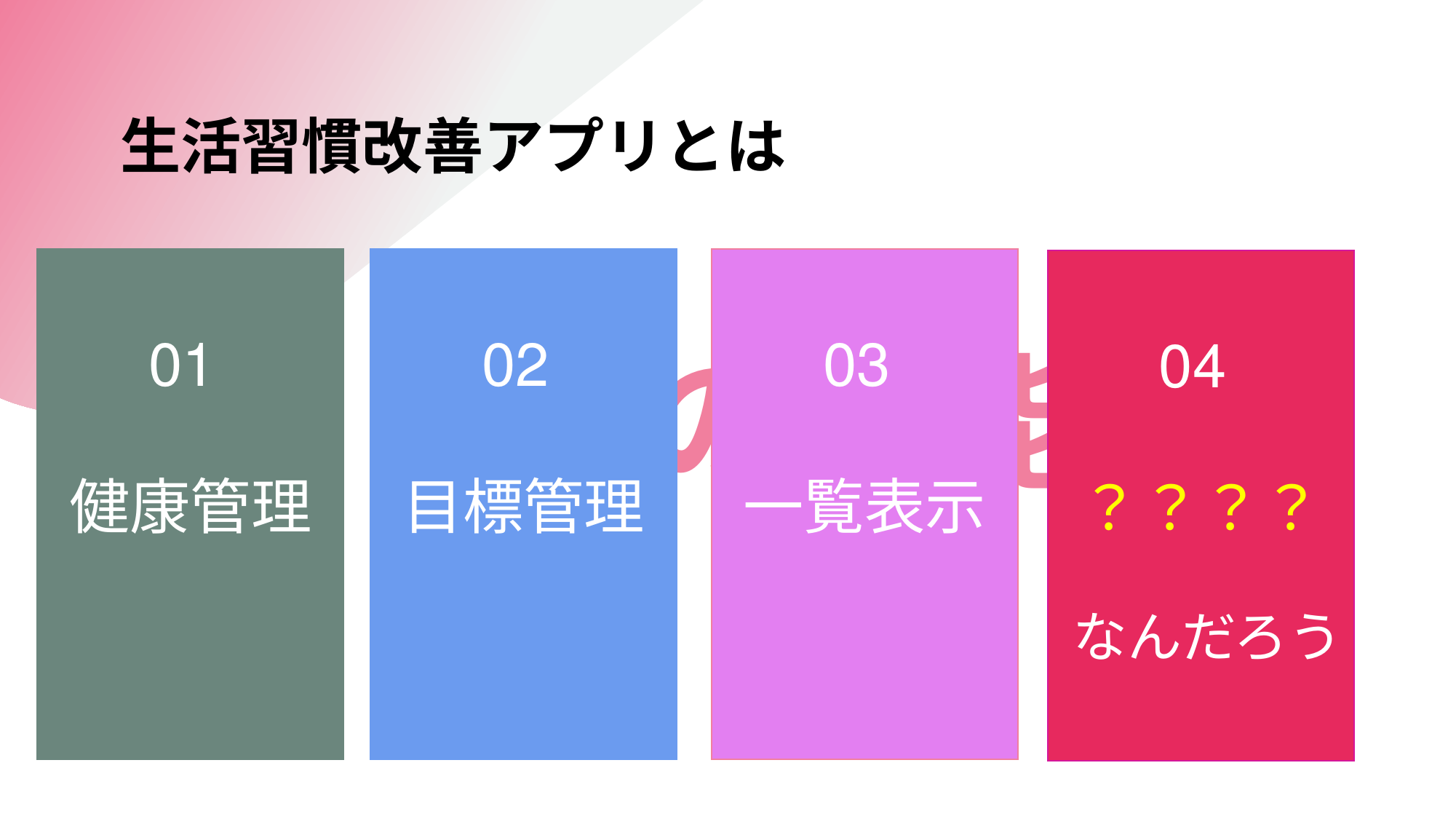

# 生活習慣改善アプリとは

01
健康管理

02
目標管理

03
一覧表示

04
？？？？
４つの機能
なんだろう
なんだろう